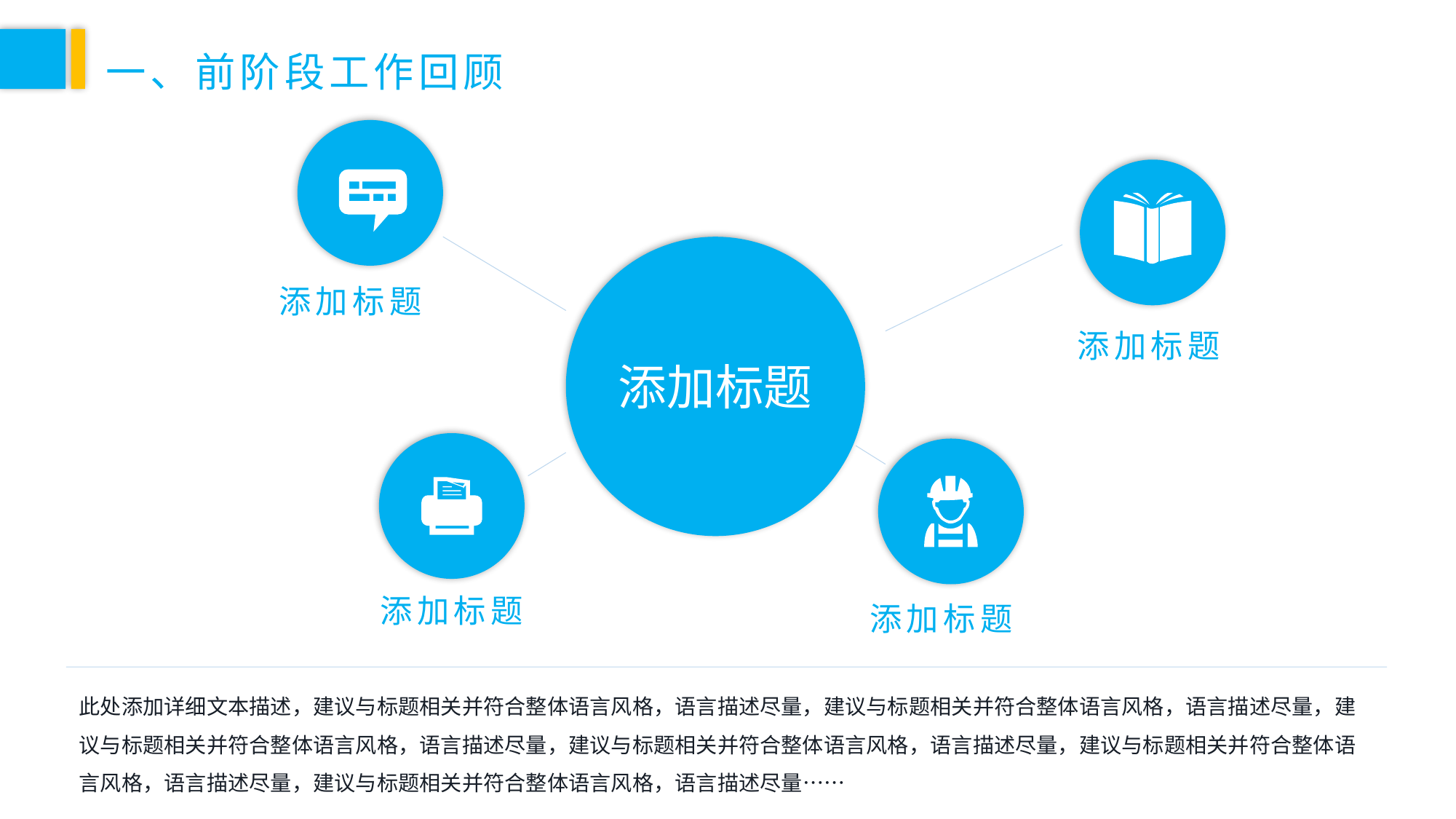

一、前阶段工作回顾

添加标题
添加标题
添加标题

添加标题
添加标题
此处添加详细文本描述，建议与标题相关并符合整体语言风格，语言描述尽量，建议与标题相关并符合整体语言风格，语言描述尽量，建议与标题相关并符合整体语言风格，语言描述尽量，建议与标题相关并符合整体语言风格，语言描述尽量，建议与标题相关并符合整体语言风格，语言描述尽量，建议与标题相关并符合整体语言风格，语言描述尽量……